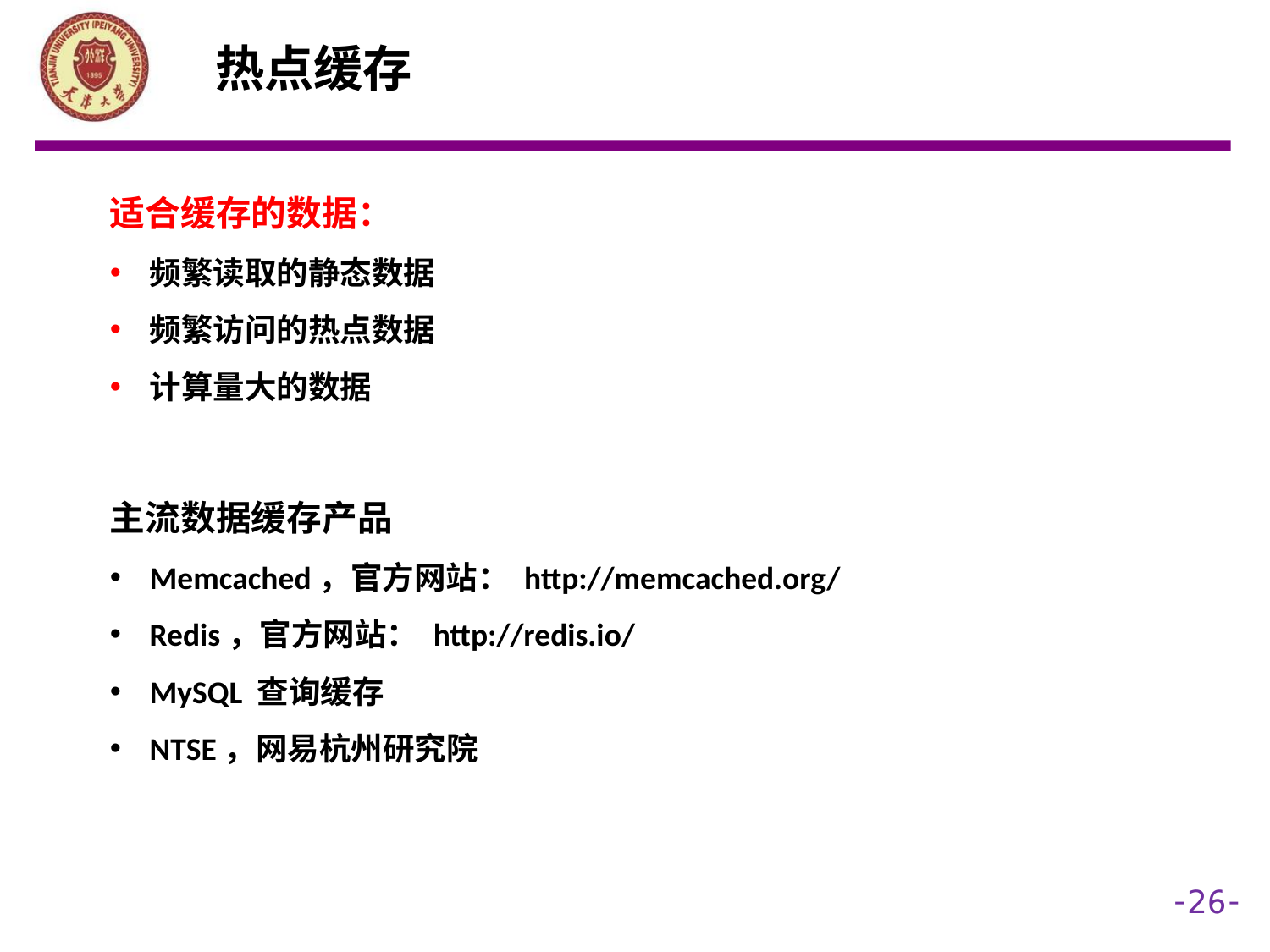

热点缓存
适合缓存的数据：
频繁读取的静态数据
频繁访问的热点数据
计算量大的数据
主流数据缓存产品
Memcached，官方网站： http://memcached.org/
Redis，官方网站： http://redis.io/
MySQL 查询缓存
NTSE，网易杭州研究院